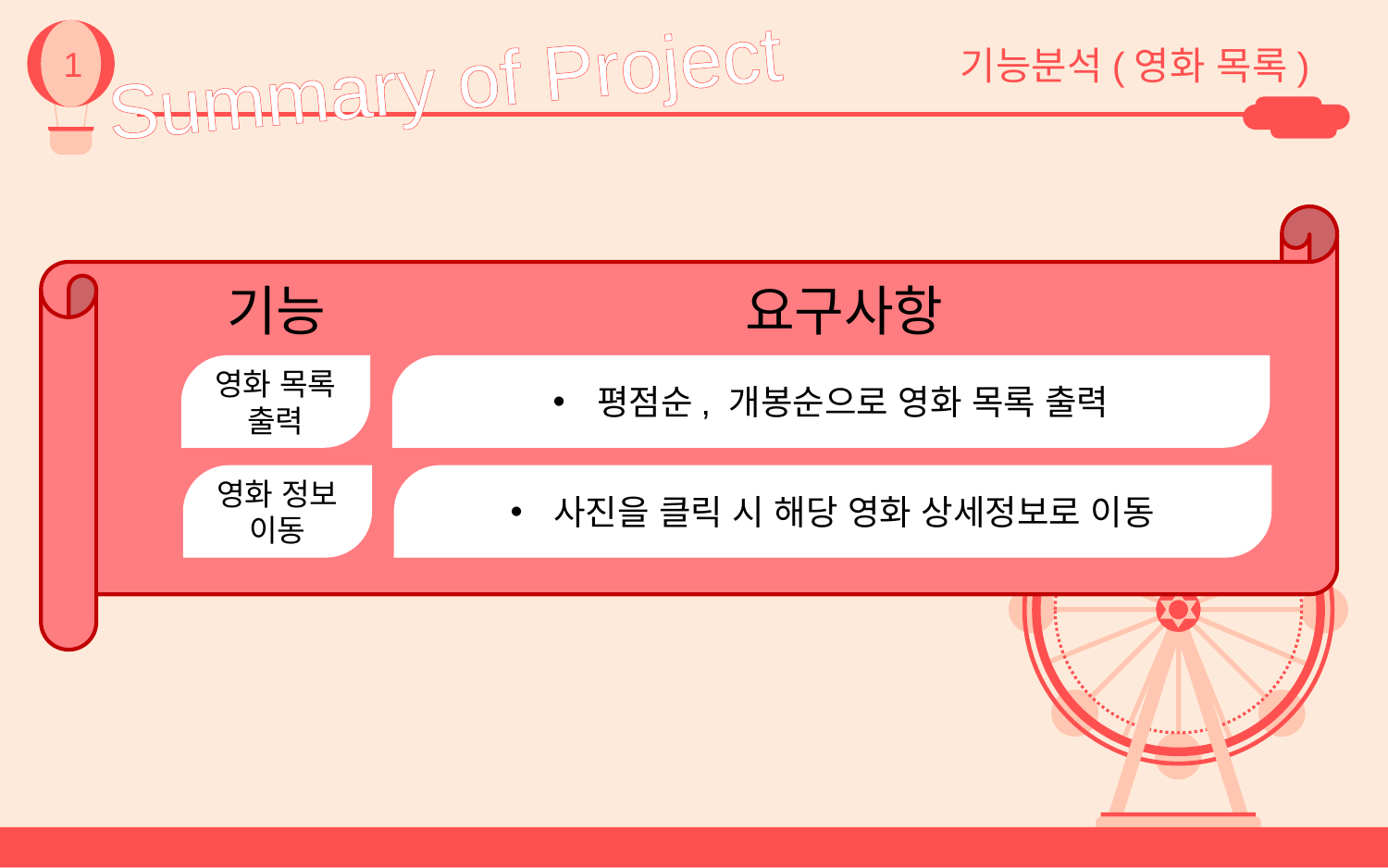

1

Summary of Project
기능분석(영화 목록)

기능
요구사항
영화 목록 출력
 평점순, 개봉순으로 영화 목록 출력
영화 정보 이동
사진을 클릭 시 해당 영화 상세정보로 이동